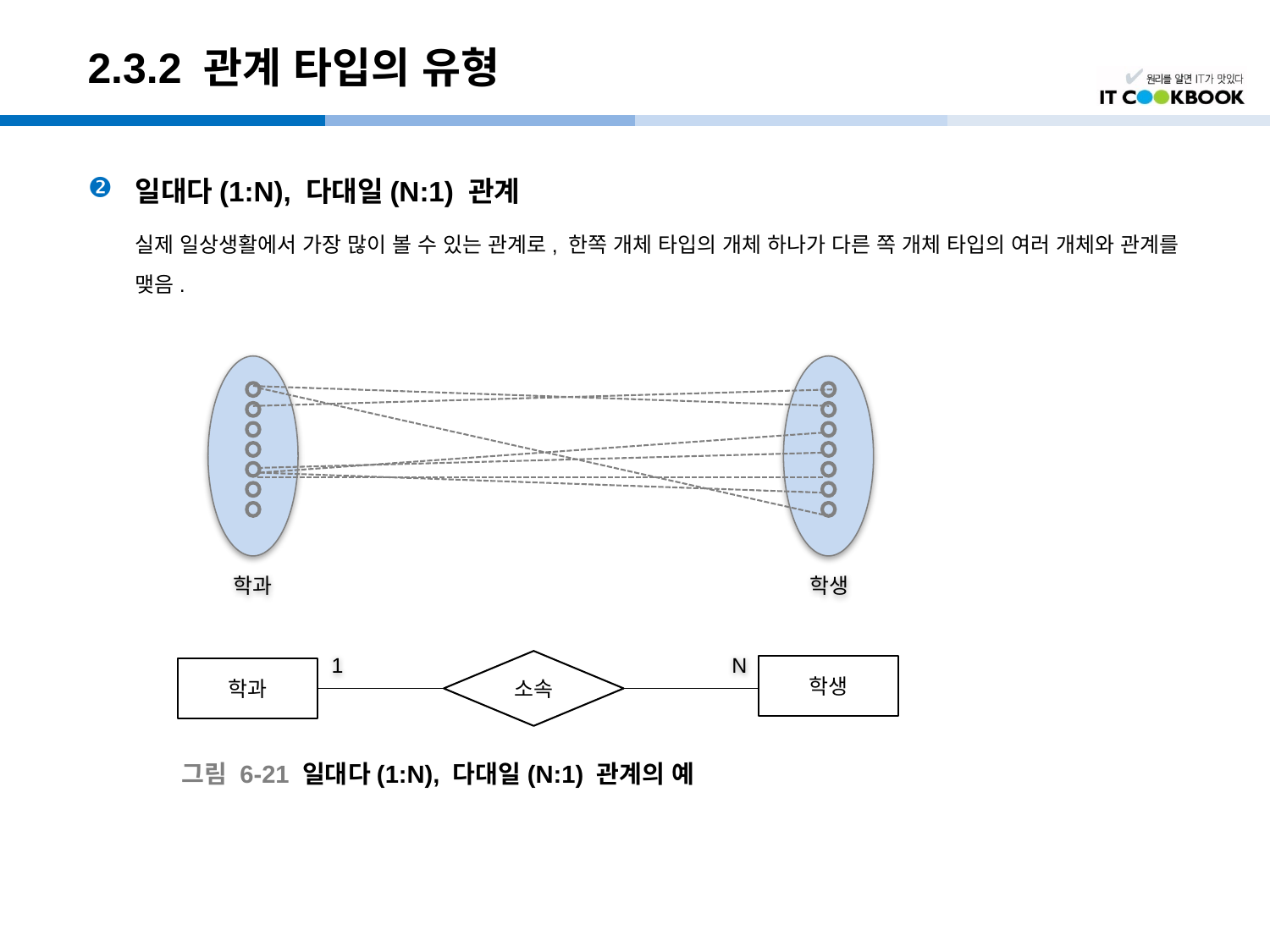

# 2.3.2 관계 타입의 유형
일대다(1:N), 다대일(N:1) 관계
	실제 일상생활에서 가장 많이 볼 수 있는 관계로, 한쪽 개체 타입의 개체 하나가 다른 쪽 개체 타입의 여러 개체와 관계를 맺음.

학과
학생
1
N
소속
학생
학과
그림 6-21 일대다(1:N), 다대일(N:1) 관계의 예